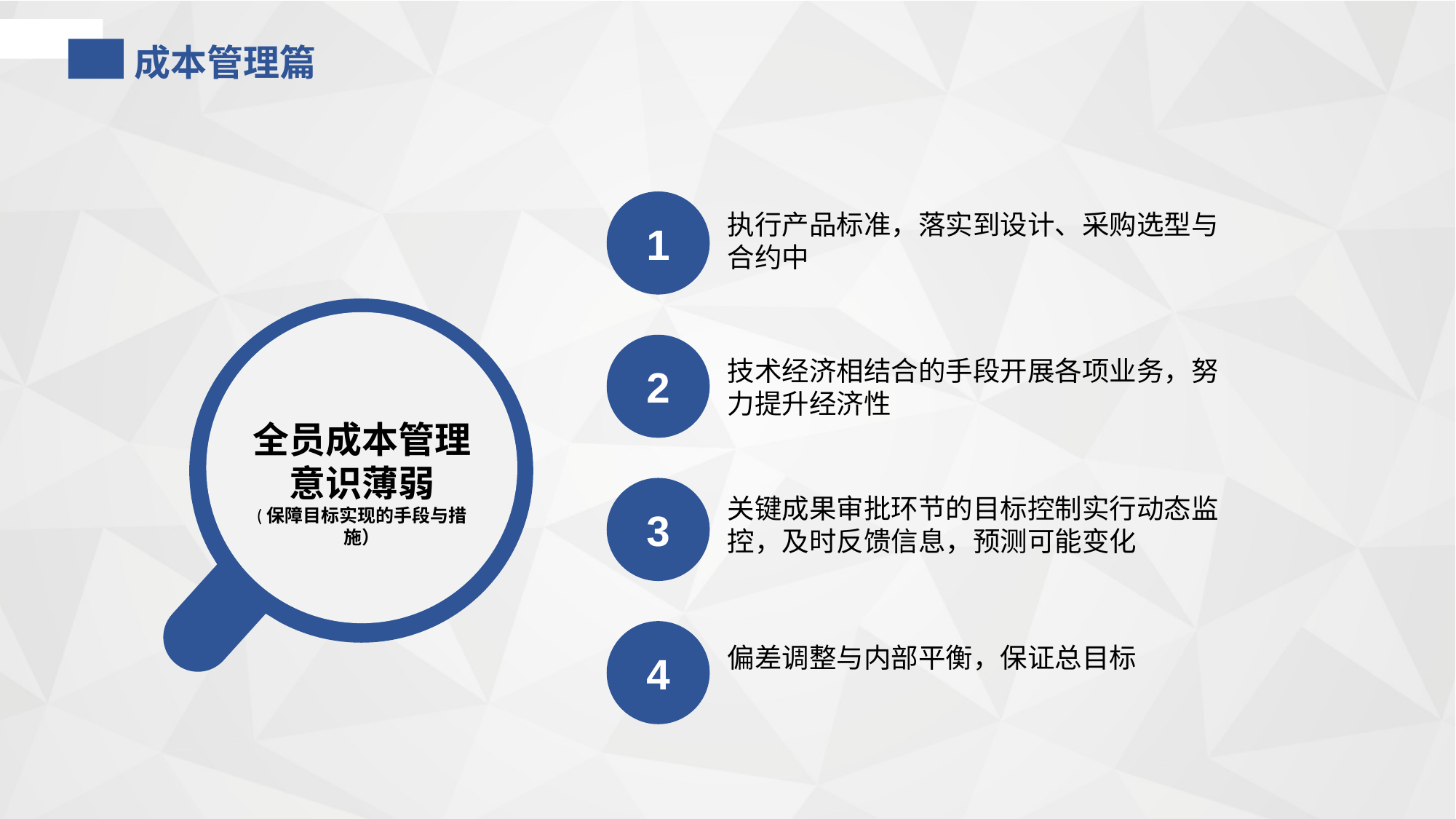

成本管理篇

1
执行产品标准，落实到设计、采购选型与合约中

2
技术经济相结合的手段开展各项业务，努力提升经济性
全员成本管理意识薄弱
(保障目标实现的手段与措施）
关键成果审批环节的目标控制实行动态监控，及时反馈信息，预测可能变化

3
4
偏差调整与内部平衡，保证总目标